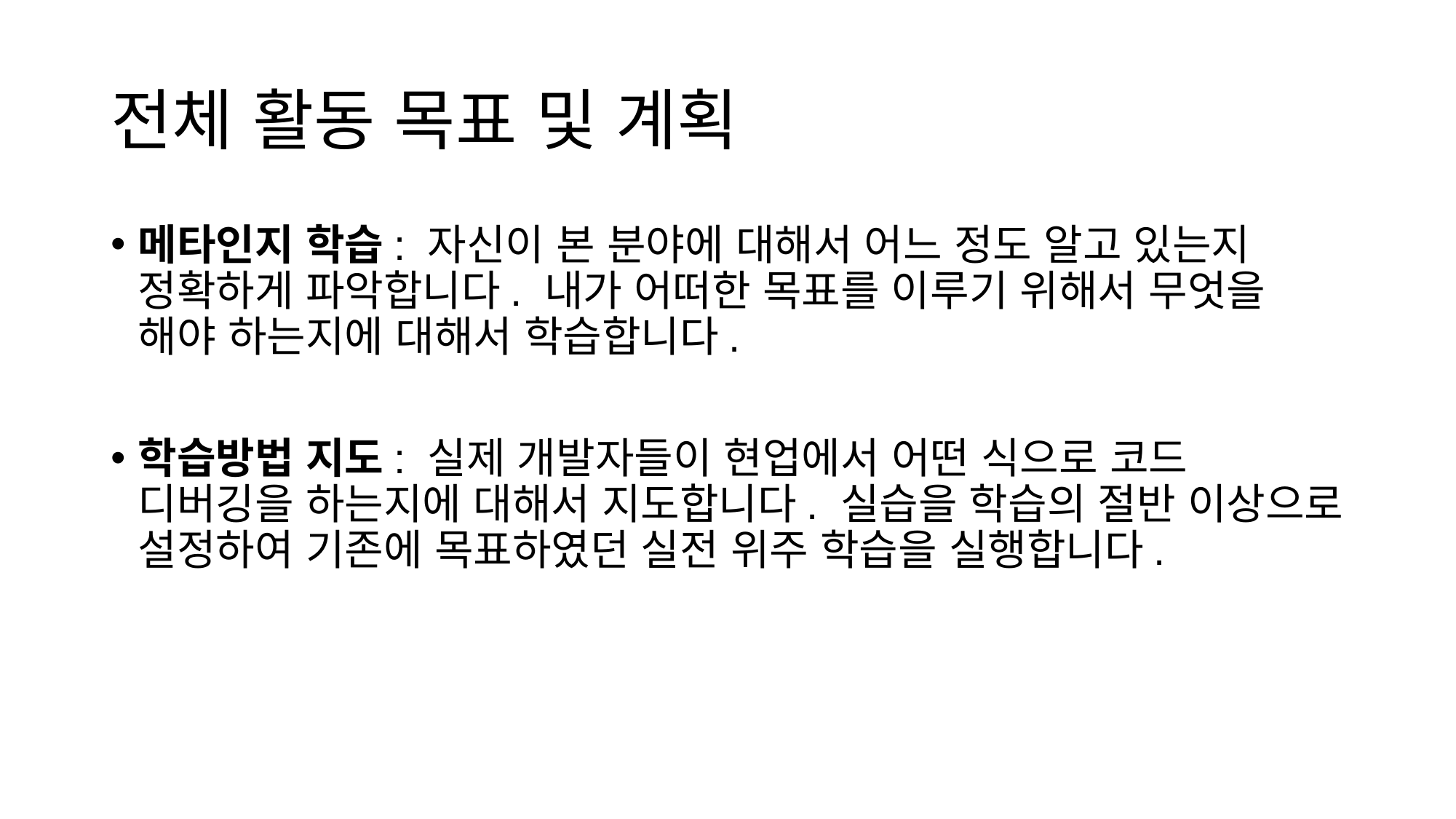

# 전체 활동 목표 및 계획
메타인지 학습: 자신이 본 분야에 대해서 어느 정도 알고 있는지 정확하게 파악합니다. 내가 어떠한 목표를 이루기 위해서 무엇을 해야 하는지에 대해서 학습합니다.

학습방법 지도: 실제 개발자들이 현업에서 어떤 식으로 코드 디버깅을 하는지에 대해서 지도합니다. 실습을 학습의 절반 이상으로 설정하여 기존에 목표하였던 실전 위주 학습을 실행합니다.